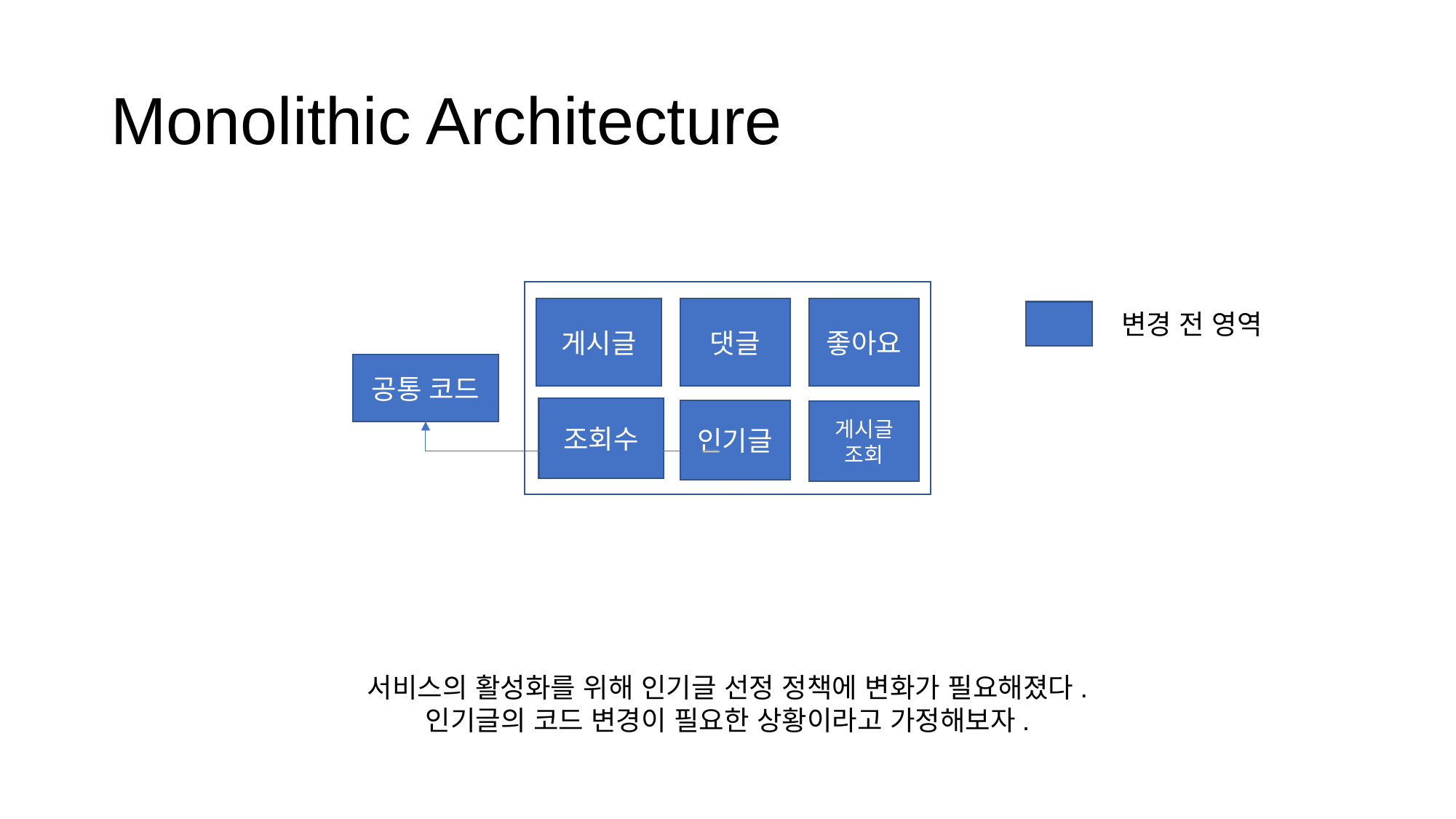

# Monolithic Architecture

게시글
댓글
좋아요

변경 전 영역
공통 코드
조회수
인기글
게시글
조회
서비스의 활성화를 위해 인기글 선정 정책에 변화가 필요해졌다.
인기글의 코드 변경이 필요한 상황이라고 가정해보자.